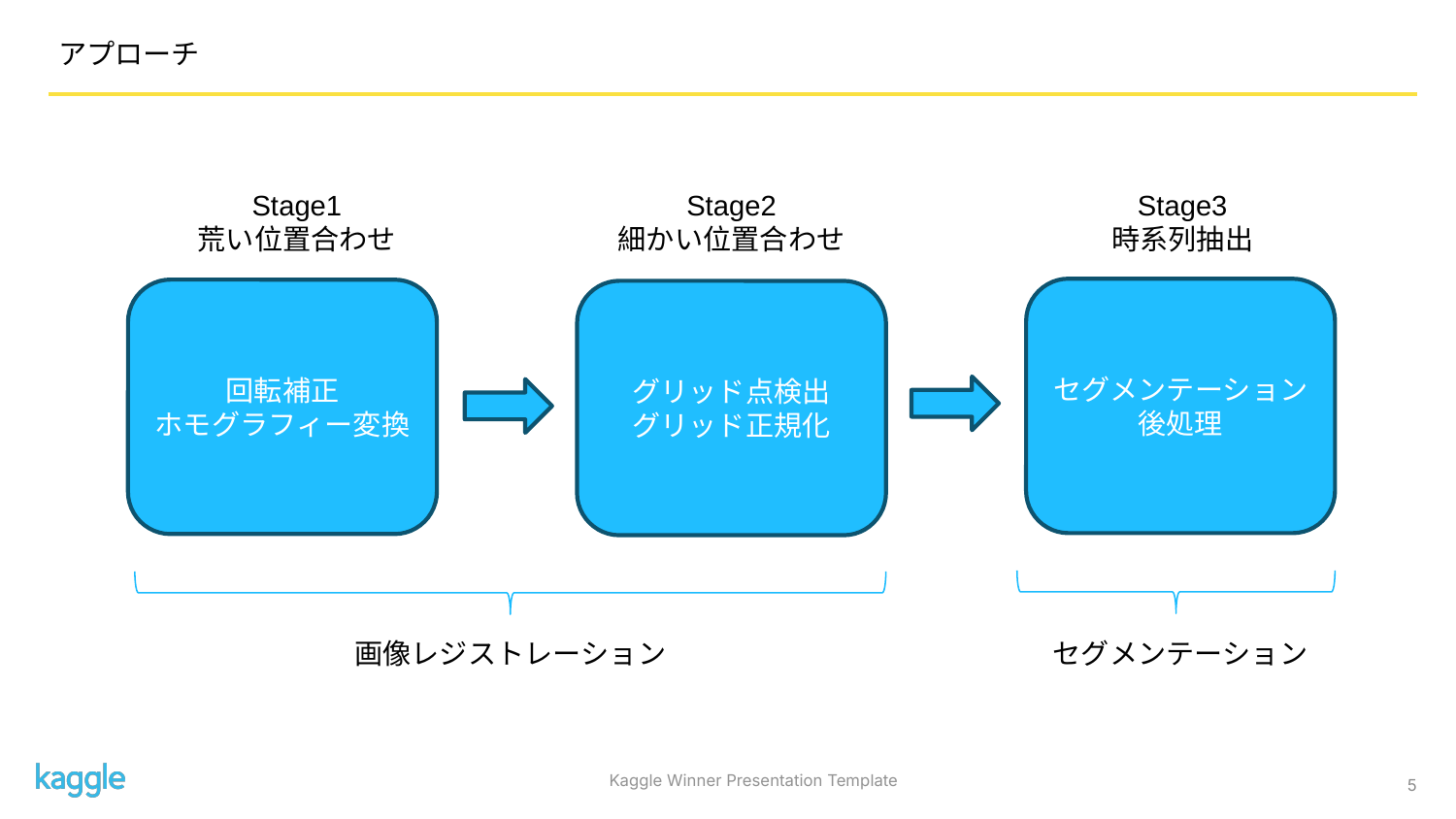

アプローチ
Stage1
荒い位置合わせ
Stage2
細かい位置合わせ
Stage3
時系列抽出

セグメンテーション
後処理
回転補正
ホモグラフィー変換
グリッド点検出
グリッド正規化

画像レジストレーション
セグメンテーション
5